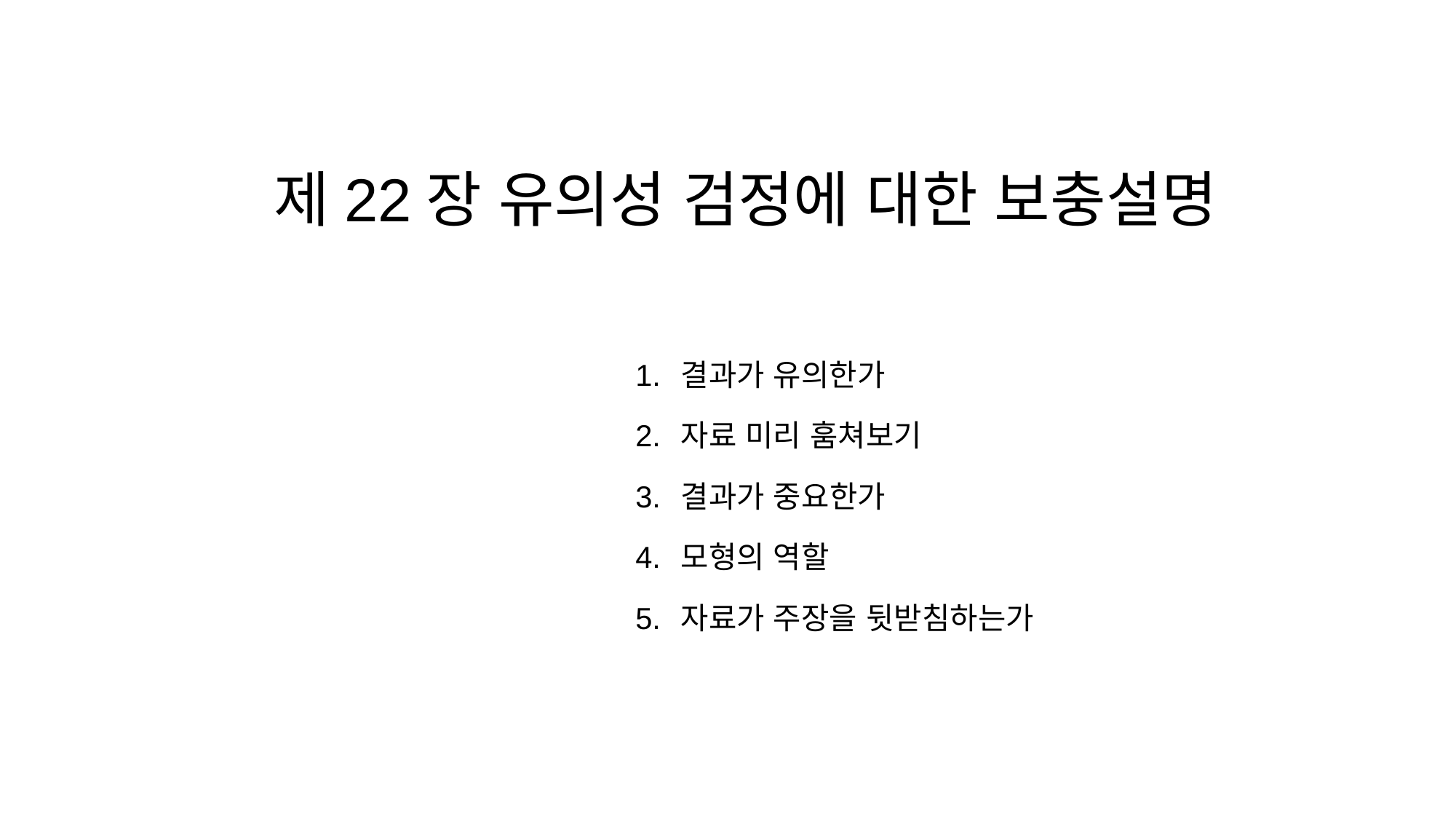

제22장 유의성 검정에 대한 보충설명
결과가 유의한가
자료 미리 훔쳐보기
결과가 중요한가
모형의 역할
자료가 주장을 뒷받침하는가